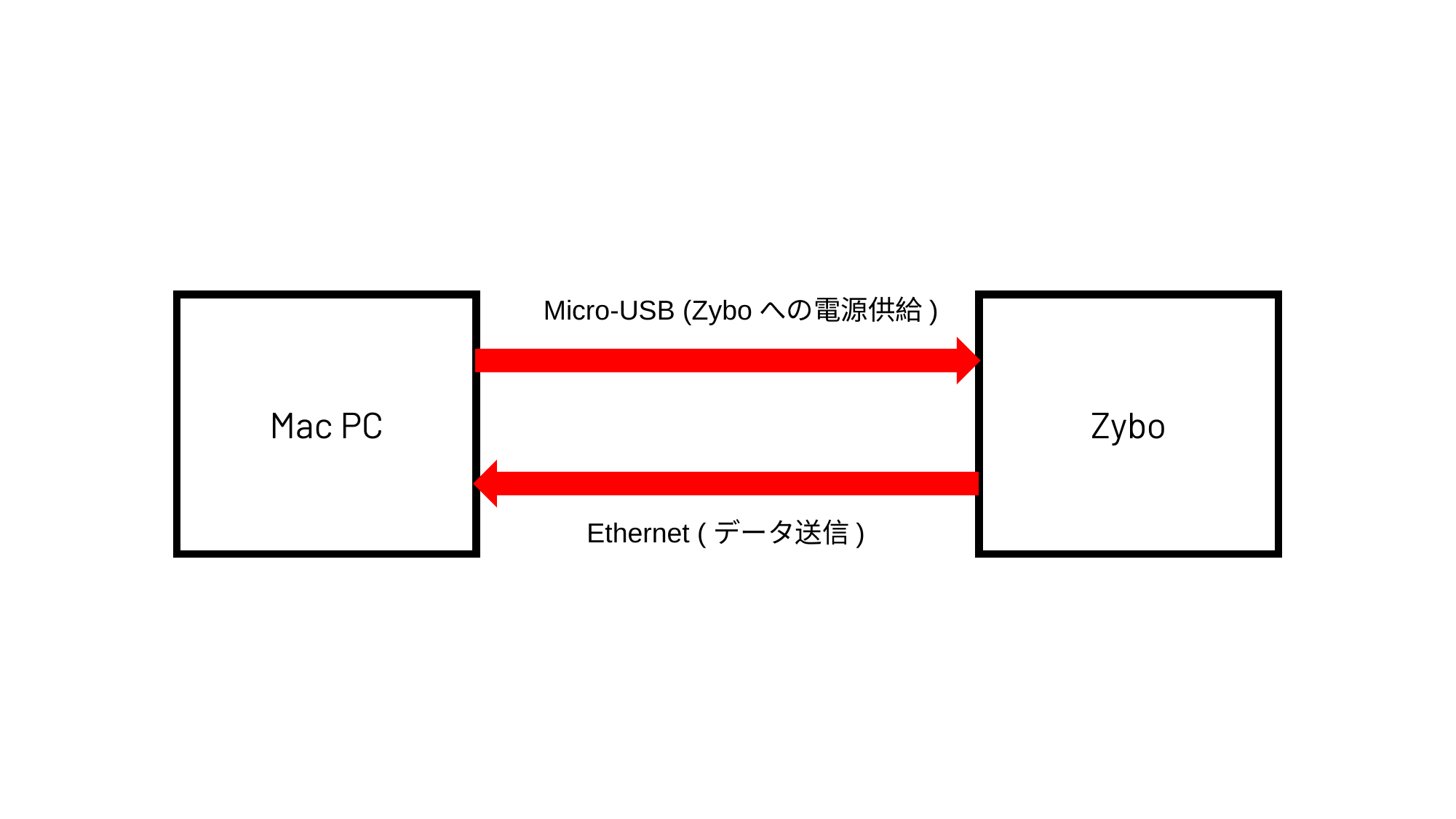

Micro-USB (Zyboへの電源供給)
Mac PC
Zybo
Ethernet (データ送信)